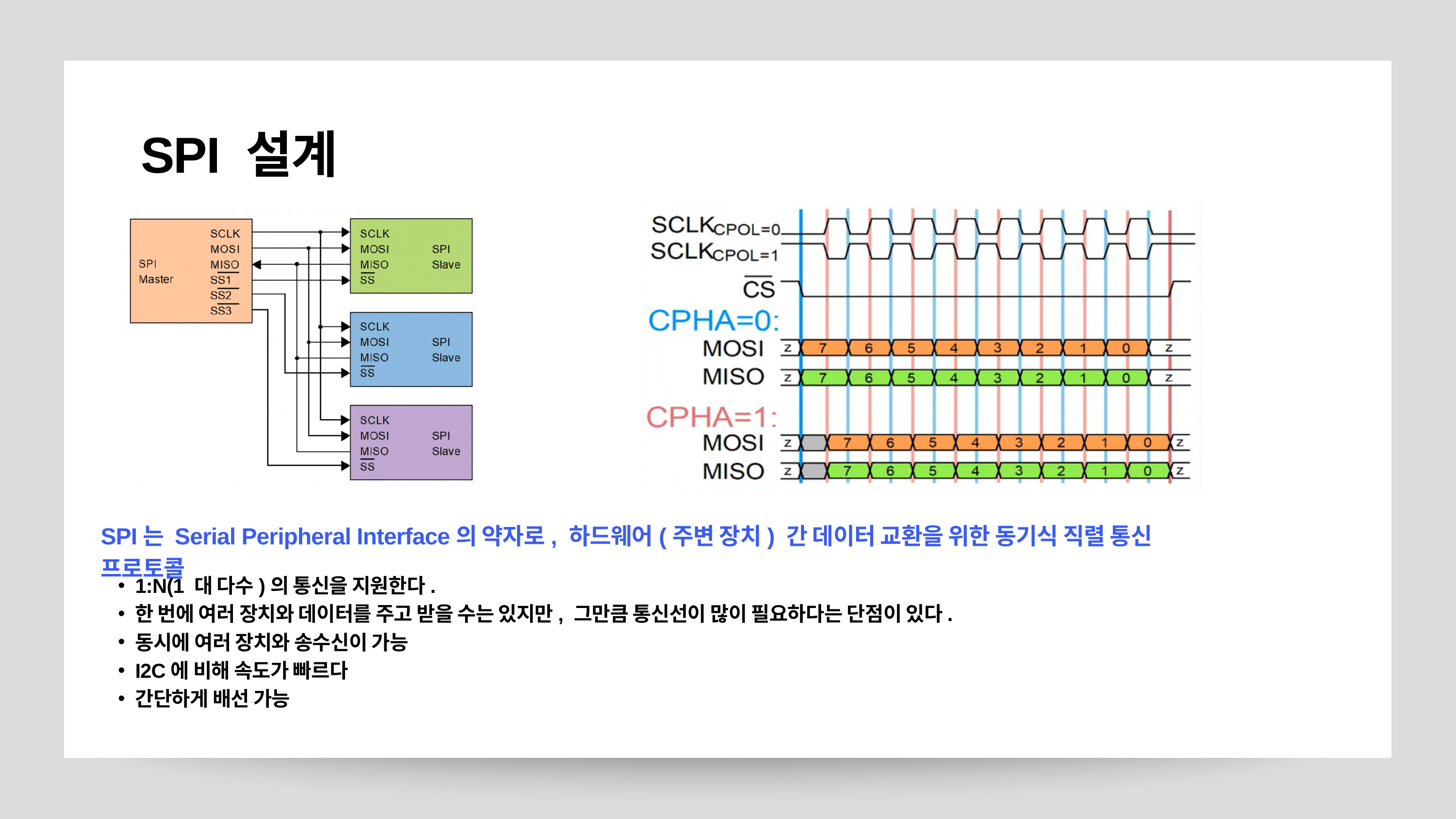

SPI 설계

SPI는 Serial Peripheral Interface의 약자로, 하드웨어(주변 장치) 간 데이터 교환을 위한 동기식 직렬 통신 프로토콜
1:N(1 대 다수)의 통신을 지원한다.
한 번에 여러 장치와 데이터를 주고 받을 수는 있지만, 그만큼 통신선이 많이 필요하다는 단점이 있다.
동시에 여러 장치와 송수신이 가능
I2C에 비해 속도가 빠르다
간단하게 배선 가능